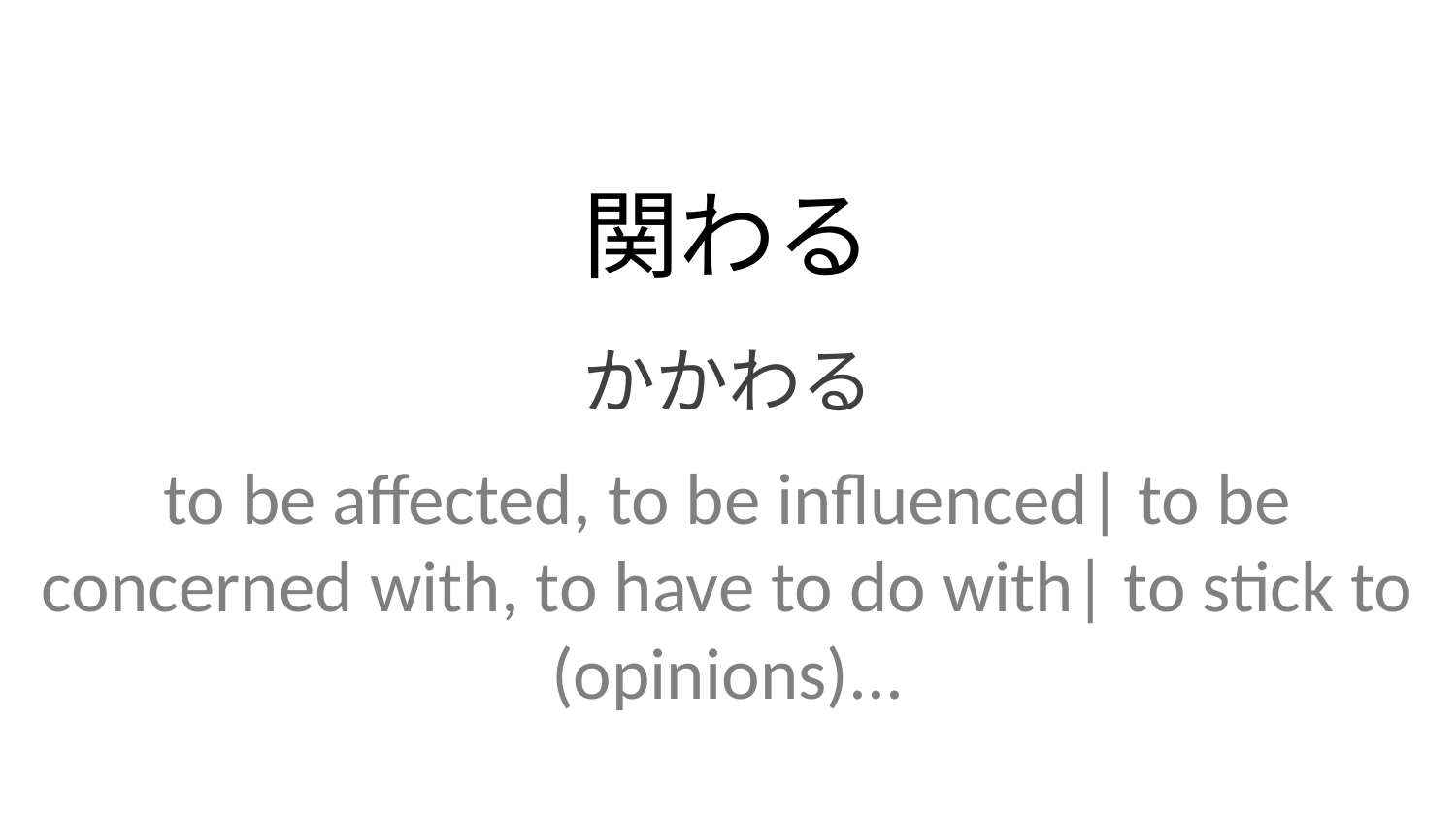

関わる

かかわる
to be affected, to be influenced| to be concerned with, to have to do with| to stick to (opinions)...